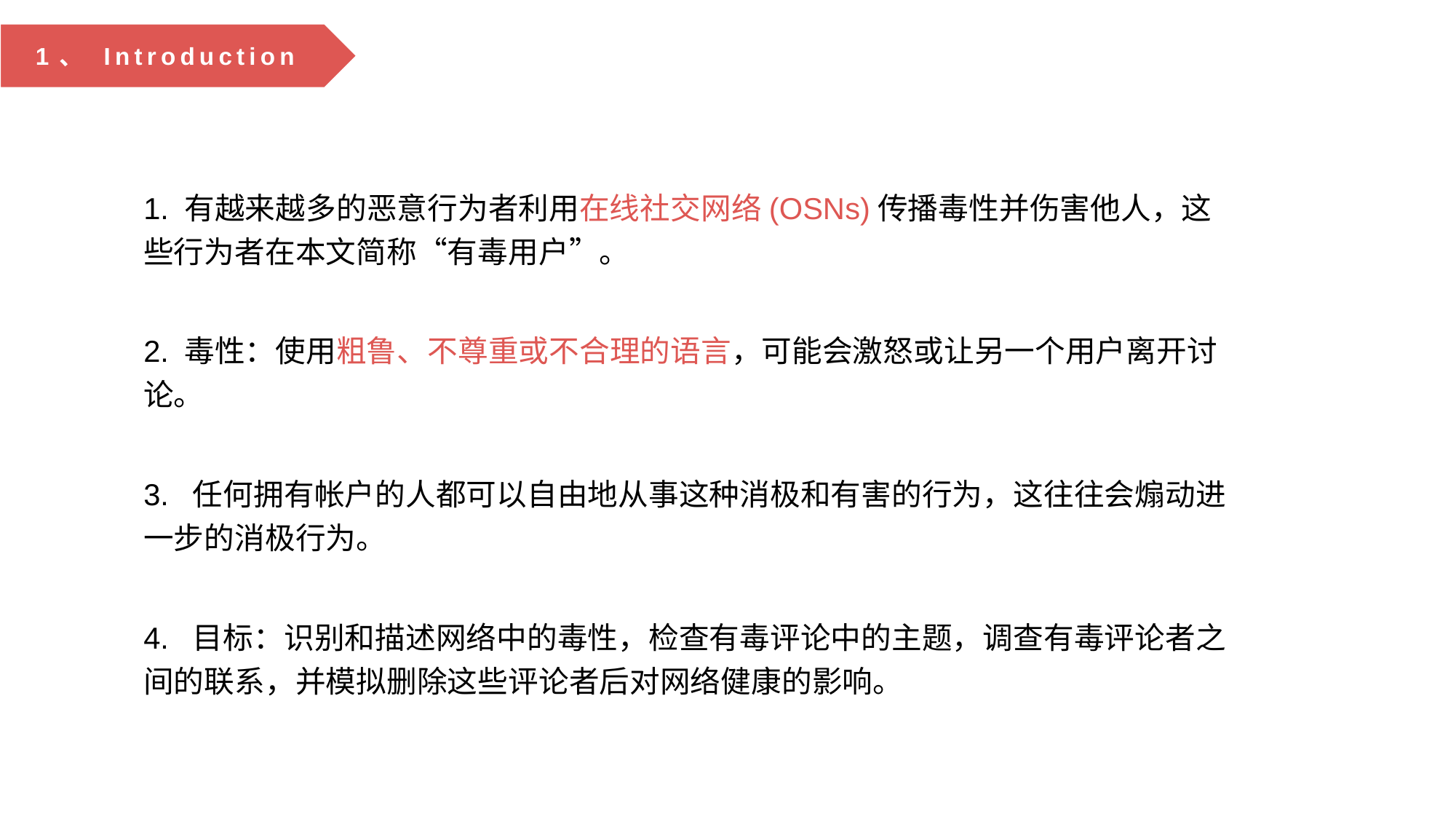

1、 Introduction
1. 有越来越多的恶意行为者利用在线社交网络(OSNs)传播毒性并伤害他人，这些行为者在本文简称“有毒用户”。

2. 毒性：使用粗鲁、不尊重或不合理的语言，可能会激怒或让另一个用户离开讨论。

3.  任何拥有帐户的人都可以自由地从事这种消极和有害的行为，这往往会煽动进一步的消极行为。

4.  目标：识别和描述网络中的毒性，检查有毒评论中的主题，调查有毒评论者之间的联系，并模拟删除这些评论者后对网络健康的影响。